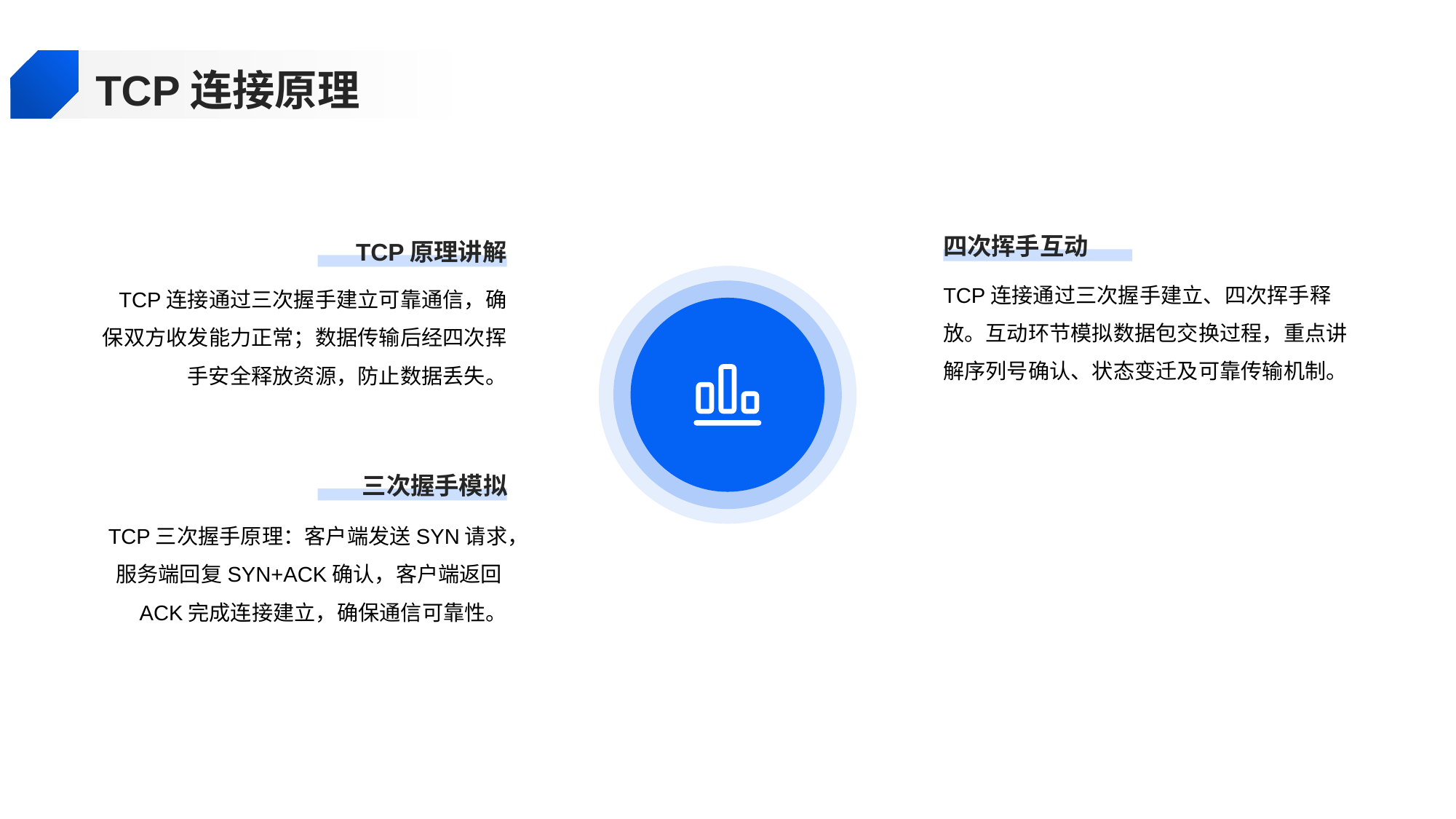

TCP连接原理
四次挥手互动
TCP原理讲解

TCP连接通过三次握手建立、四次挥手释放。互动环节模拟数据包交换过程，重点讲解序列号确认、状态变迁及可靠传输机制。
TCP连接通过三次握手建立可靠通信，确保双方收发能力正常；数据传输后经四次挥手安全释放资源，防止数据丢失。

三次握手模拟

TCP三次握手原理：客户端发送SYN请求，服务端回复SYN+ACK确认，客户端返回ACK完成连接建立，确保通信可靠性。